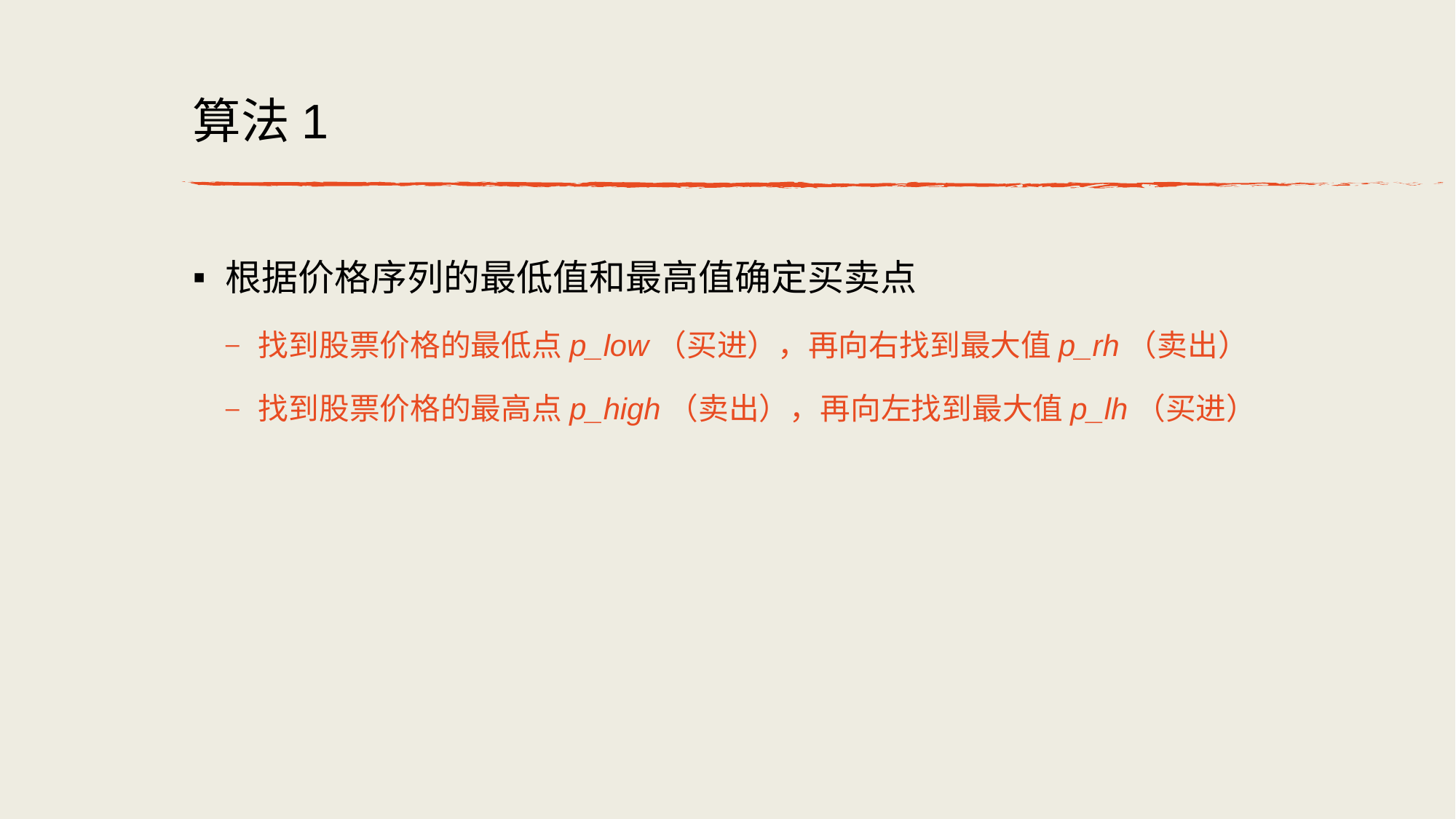

# 算法1
根据价格序列的最低值和最高值确定买卖点
找到股票价格的最低点p_low（买进），再向右找到最大值p_rh（卖出）
找到股票价格的最高点p_high（卖出），再向左找到最大值p_lh（买进）